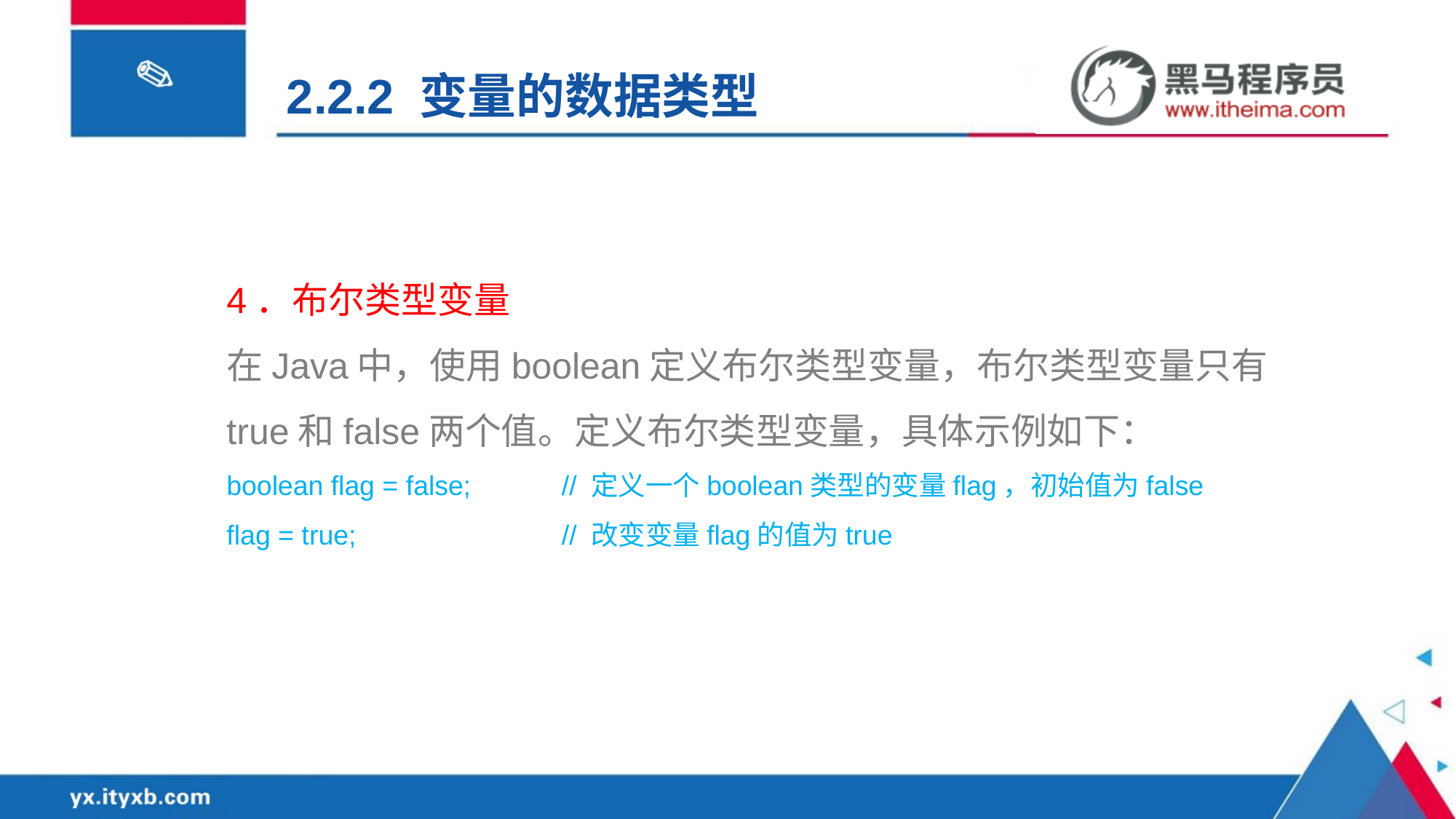

2.2.2 变量的数据类型
4．布尔类型变量
在Java中，使用boolean定义布尔类型变量，布尔类型变量只有true和false两个值。定义布尔类型变量，具体示例如下：
boolean flag = false;	 // 定义一个boolean类型的变量flag，初始值为false
flag = true; 		 // 改变变量flag的值为true